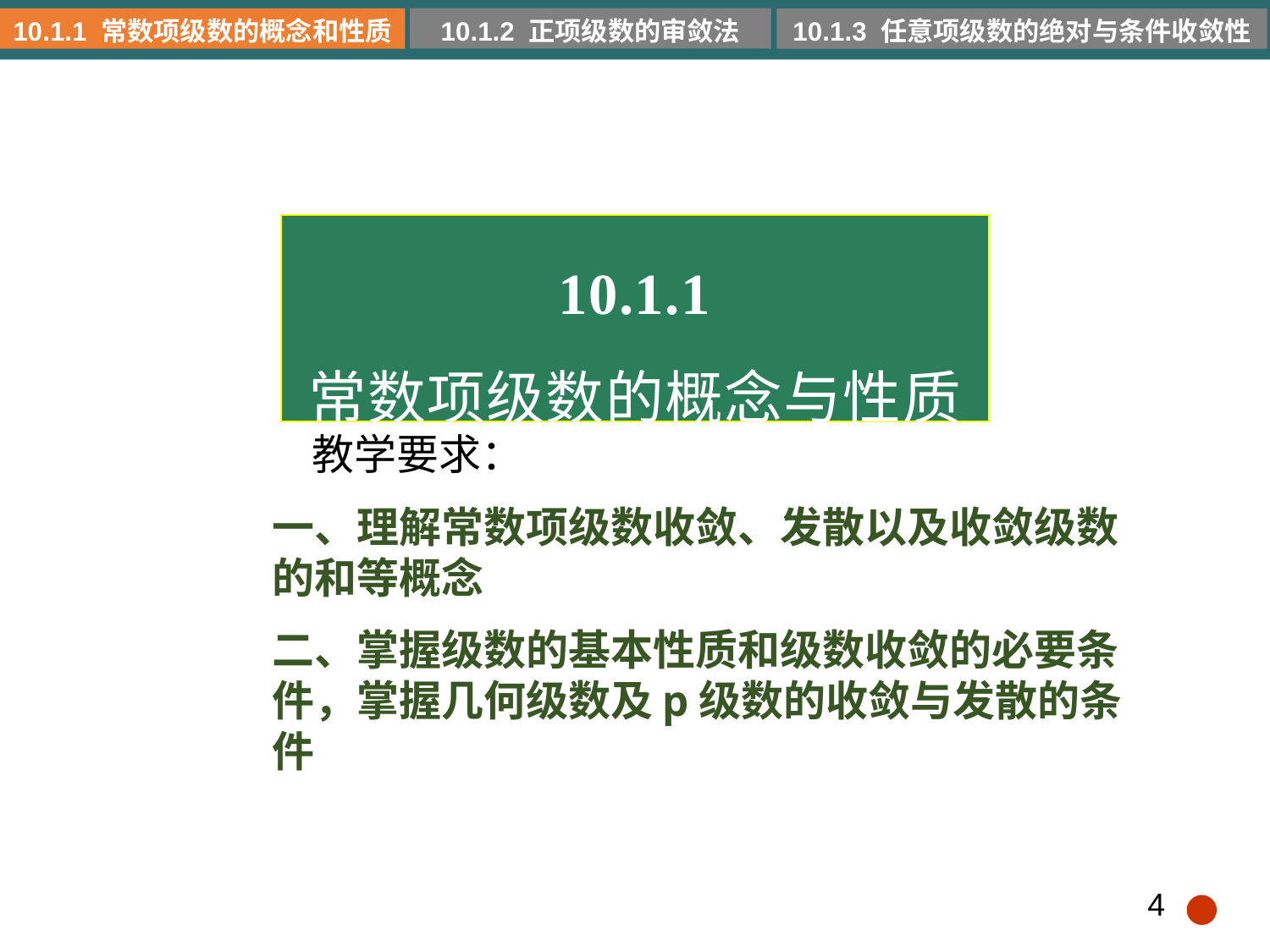

10.1.2 正项级数的审敛法
10.1.1 常数项级数的概念和性质
10.1.3 任意项级数的绝对与条件收敛性
10.1.1
常数项级数的概念与性质
教学要求：

一、理解常数项级数收敛、发散以及收敛级数的和等概念
二、掌握级数的基本性质和级数收敛的必要条件，掌握几何级数及p级数的收敛与发散的条件
4